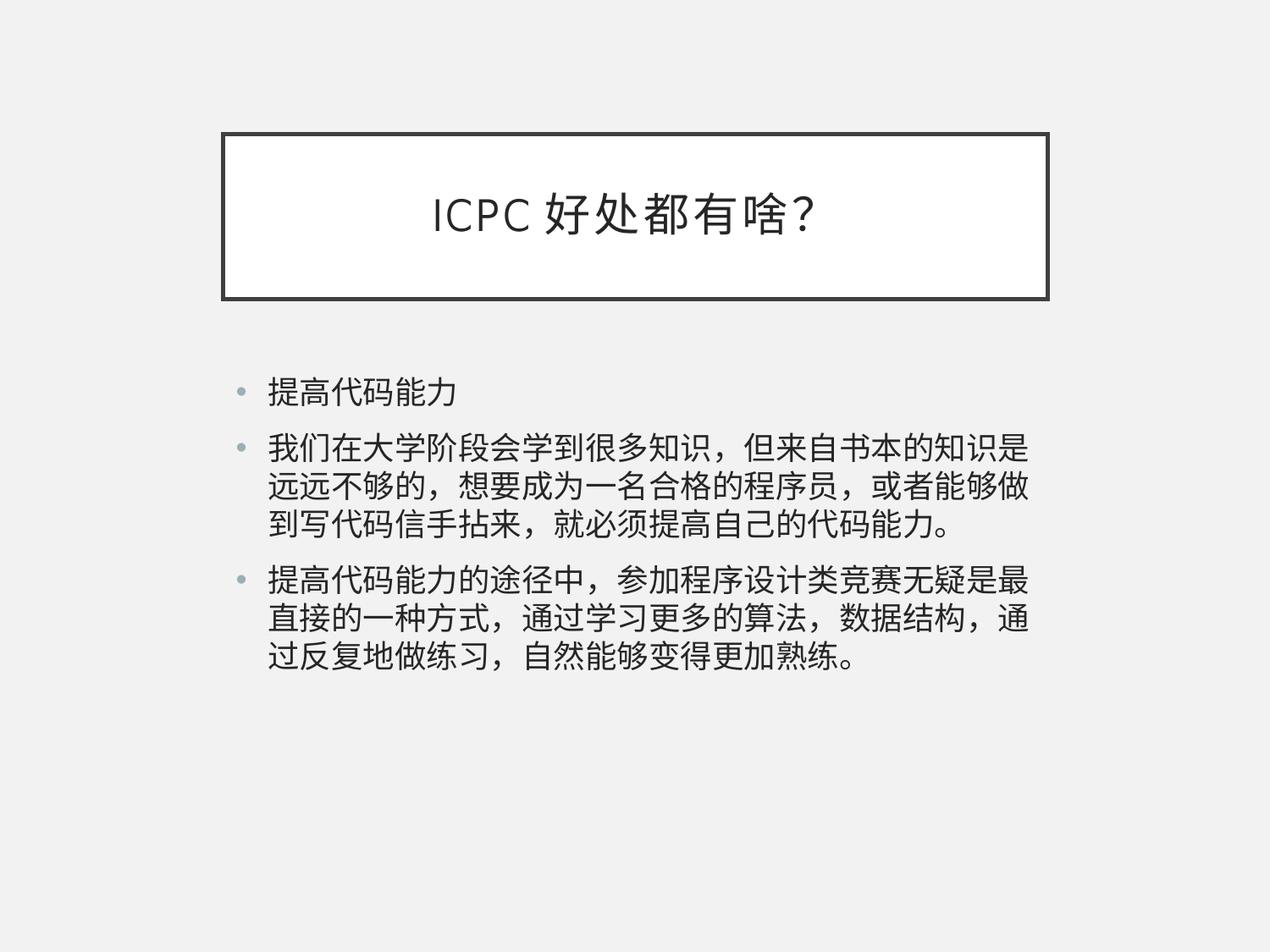

# ICPC好处都有啥？
提高代码能力
我们在大学阶段会学到很多知识，但来自书本的知识是远远不够的，想要成为一名合格的程序员，或者能够做到写代码信手拈来，就必须提高自己的代码能力。
提高代码能力的途径中，参加程序设计类竞赛无疑是最直接的一种方式，通过学习更多的算法，数据结构，通过反复地做练习，自然能够变得更加熟练。